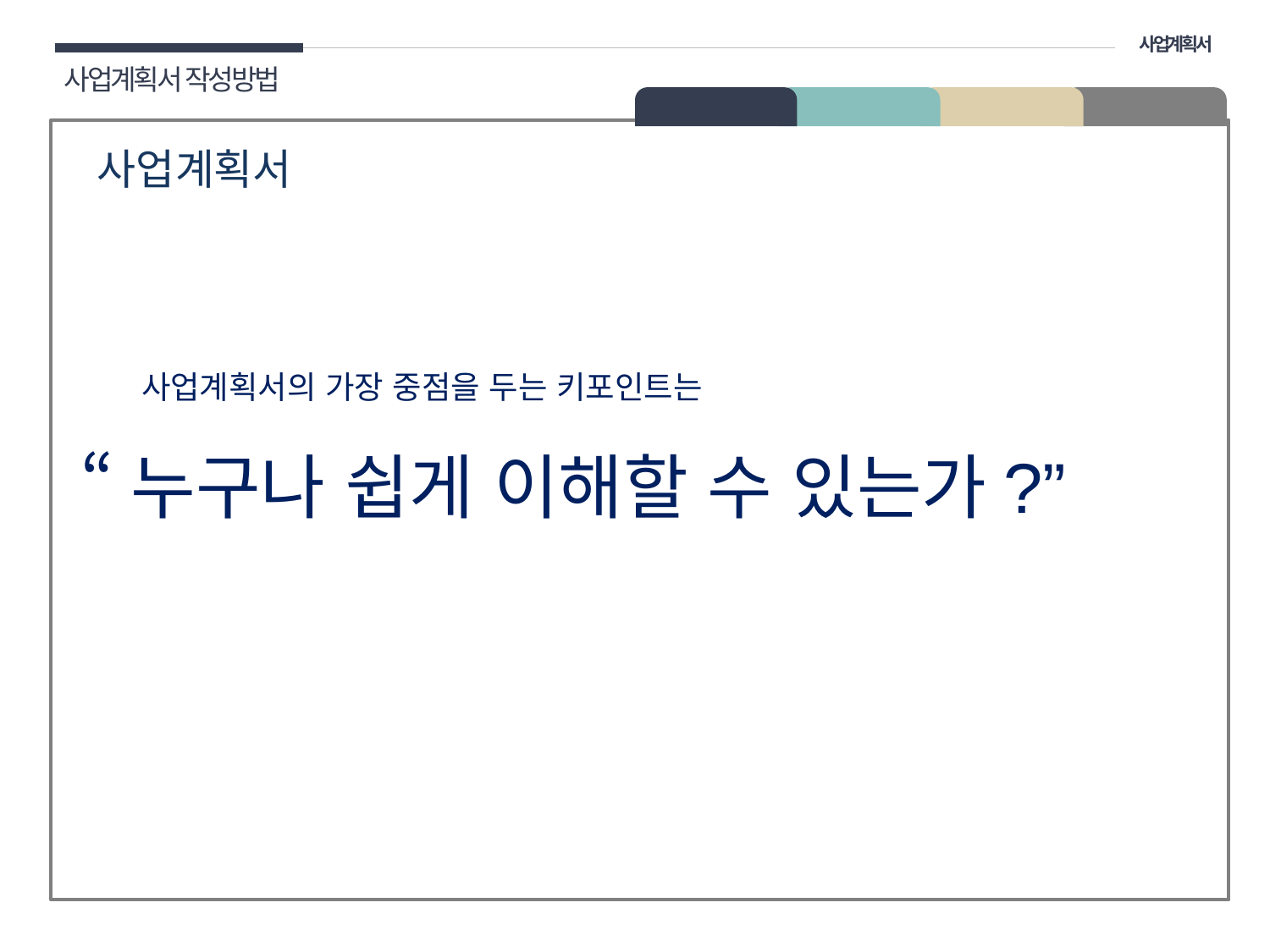

사업계획서
사업계획서 작성방법
01 개요

사업계획서
      사업계획서의 가장 중점을 두는 키포인트는

“누구나 쉽게 이해할 수 있는가?”